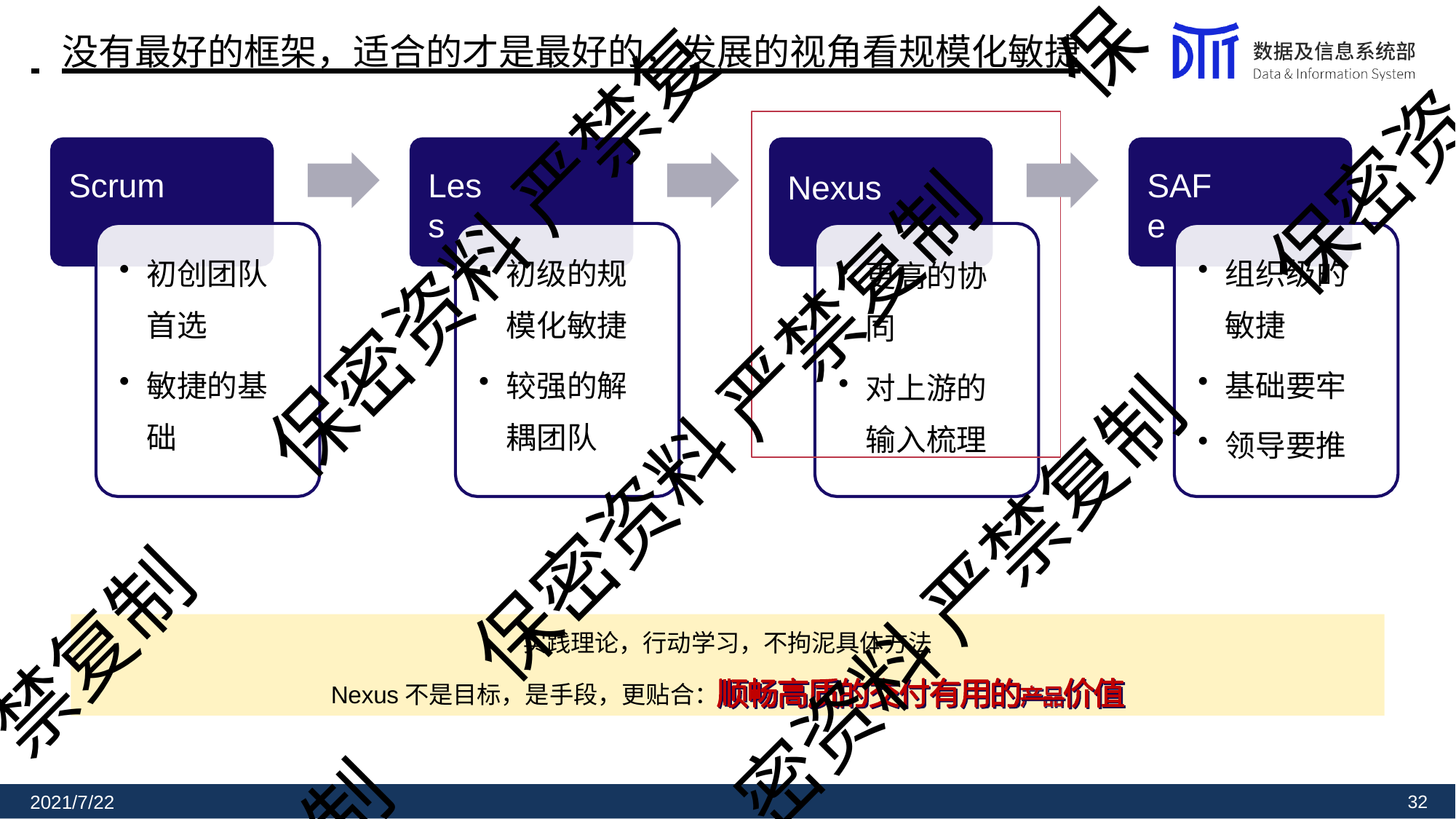

保
# 没有最好的框架，适合的才是最好的，发展的视角看规模化敏捷

Nexus
更高的协 同
对上游的 输入梳理

保密资

Scrum
Less
SAFe
保密资料 严禁复

初创团队 首选
敏捷的基 础
初级的规 模化敏捷
较强的解 耦团队
组织级的 敏捷
基础要牢
领导要推
保密资料 严禁复制
密资料 严禁复制
禁复制

实践理论，行动学习，不拘泥具体方法
Nexus不是目标，是手段，更贴合：

制
2021/7/22
32